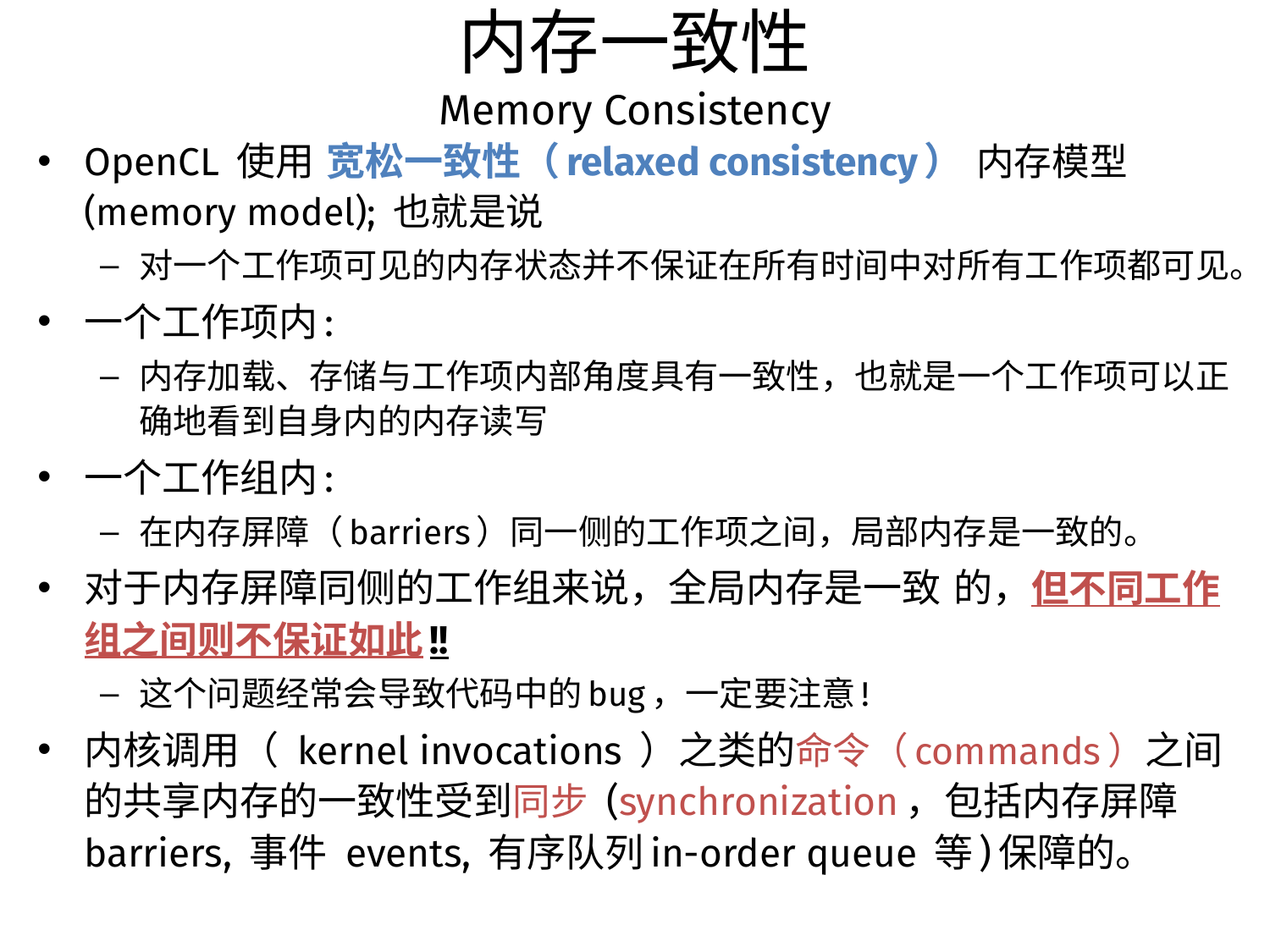

内存一致性
Memory Consistency
OpenCL 使用 宽松一致性（relaxed consistency） 内存模型(memory model); 也就是说
对一个工作项可见的内存状态并不保证在所有时间中对所有工作项都可见。
一个工作项内:
内存加载、存储与工作项内部角度具有一致性，也就是一个工作项可以正确地看到自身内的内存读写
一个工作组内:
在内存屏障（barriers）同一侧的工作项之间，局部内存是一致的。
对于内存屏障同侧的工作组来说，全局内存是一致 的，但不同工作组之间则不保证如此!!
这个问题经常会导致代码中的bug，一定要注意!
内核调用（ kernel invocations ）之类的命令（commands）之间的共享内存的一致性受到同步 (synchronization，包括内存屏障barriers, 事件 events, 有序队列in-order queue 等)保障的。